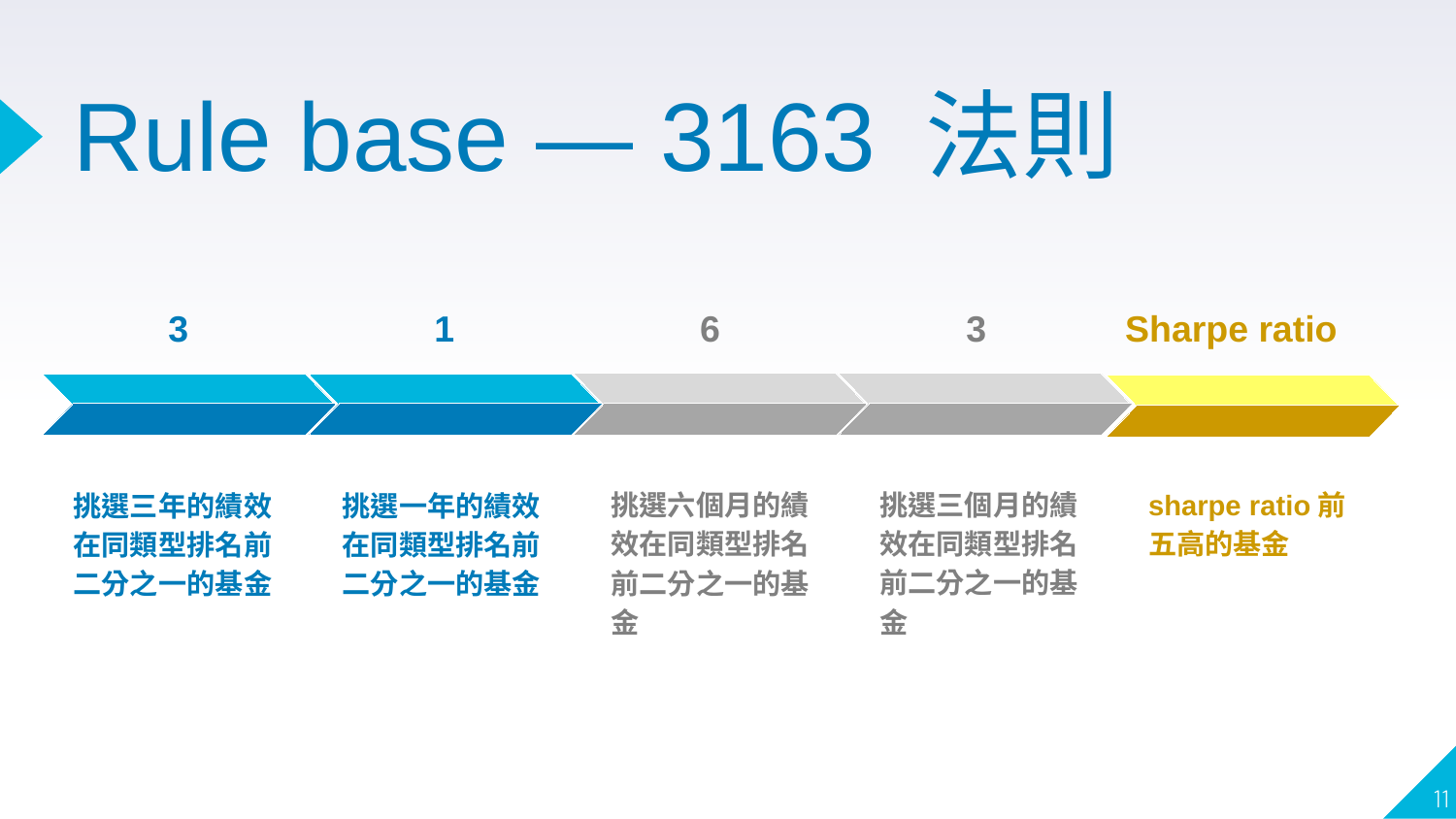

# Rule base — 3163 法則
3
1
6
3
Sharpe ratio

sharpe ratio前五高的基金
挑選三個月的績效在同類型排名前二分之一的基金
挑選六個月的績效在同類型排名前二分之一的基金
挑選一年的績效在同類型排名前二分之一的基金
挑選三年的績效在同類型排名前二分之一的基金

11